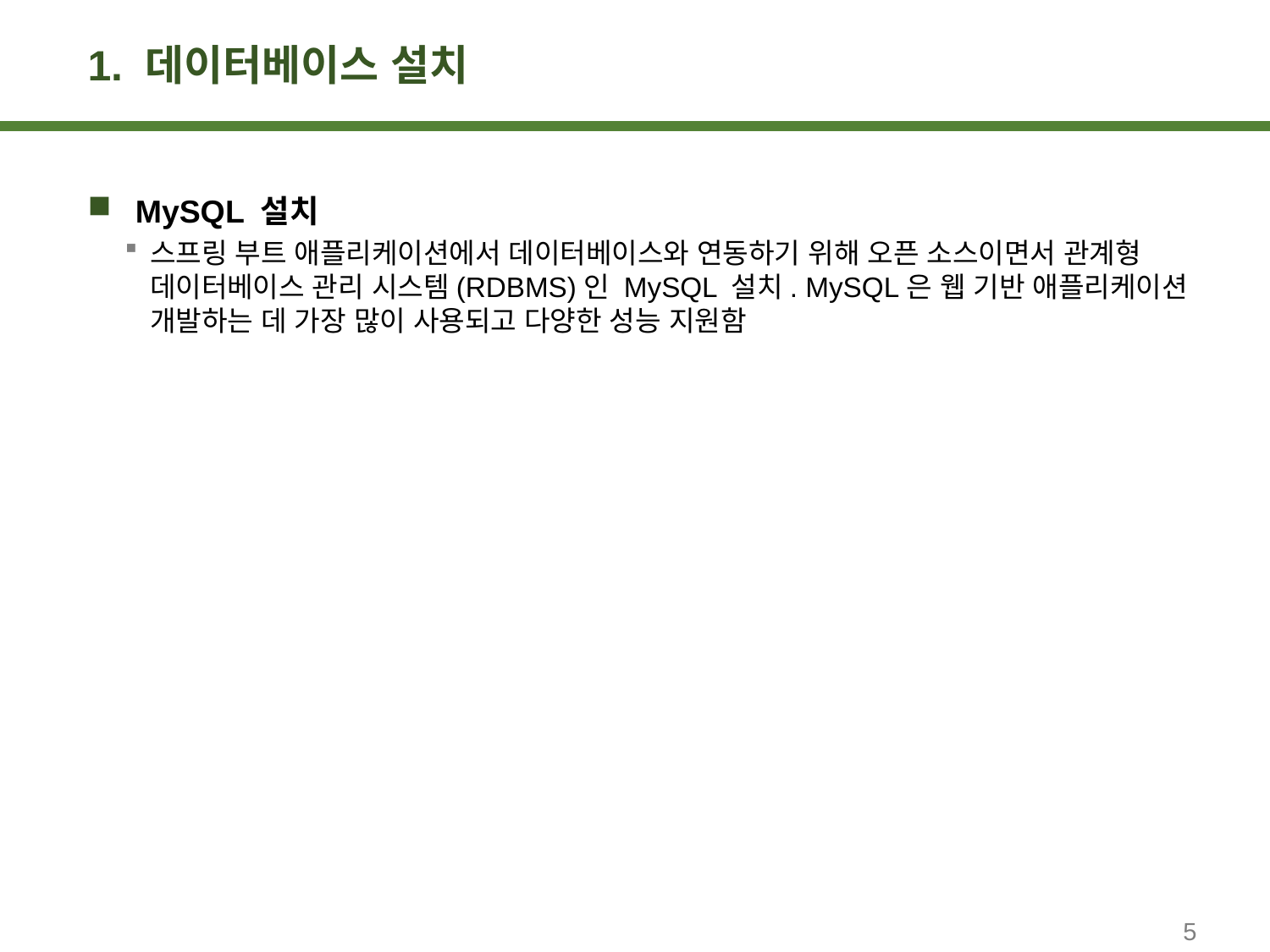

# 1. 데이터베이스 설치
MySQL 설치
스프링 부트 애플리케이션에서 데이터베이스와 연동하기 위해 오픈 소스이면서 관계형 데이터베이스 관리 시스템(RDBMS)인 MySQL 설치. MySQL은 웹 기반 애플리케이션 개발하는 데 가장 많이 사용되고 다양한 성능 지원함